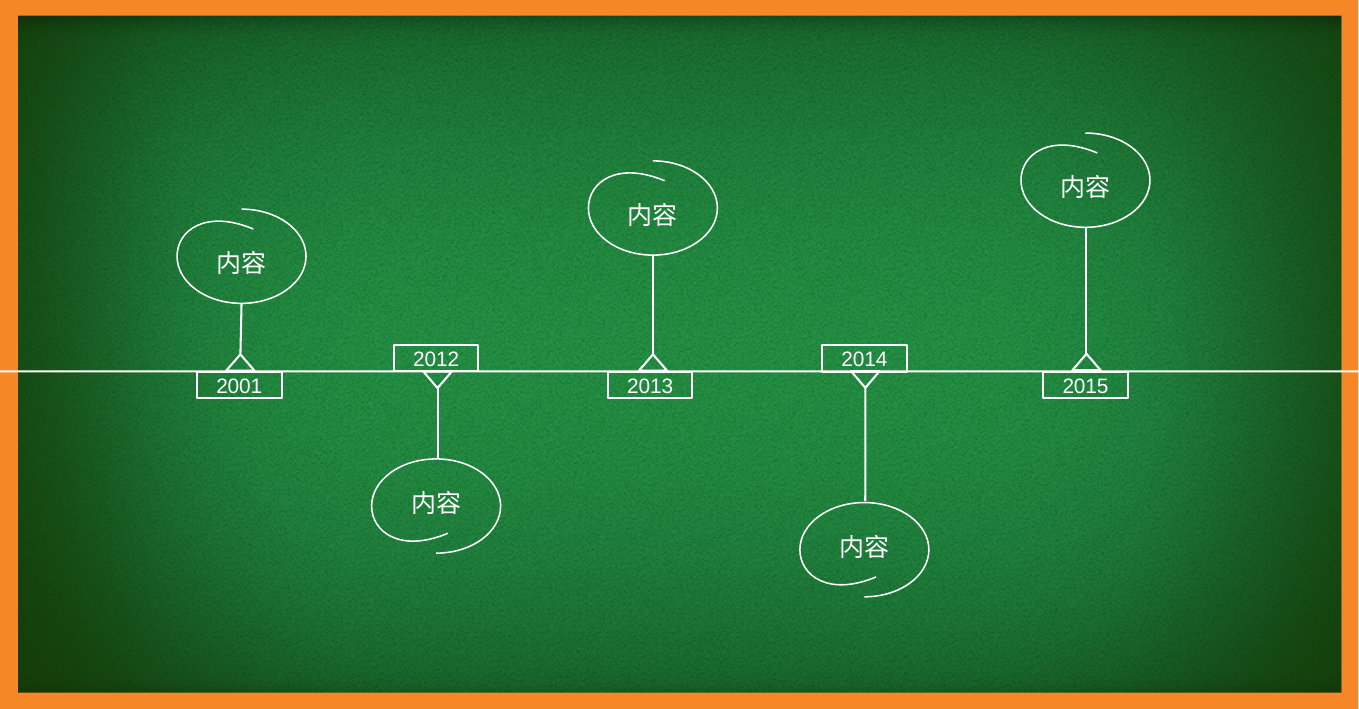

内容

内容

内容
2012

2014

2015

2001

2013

内容

内容